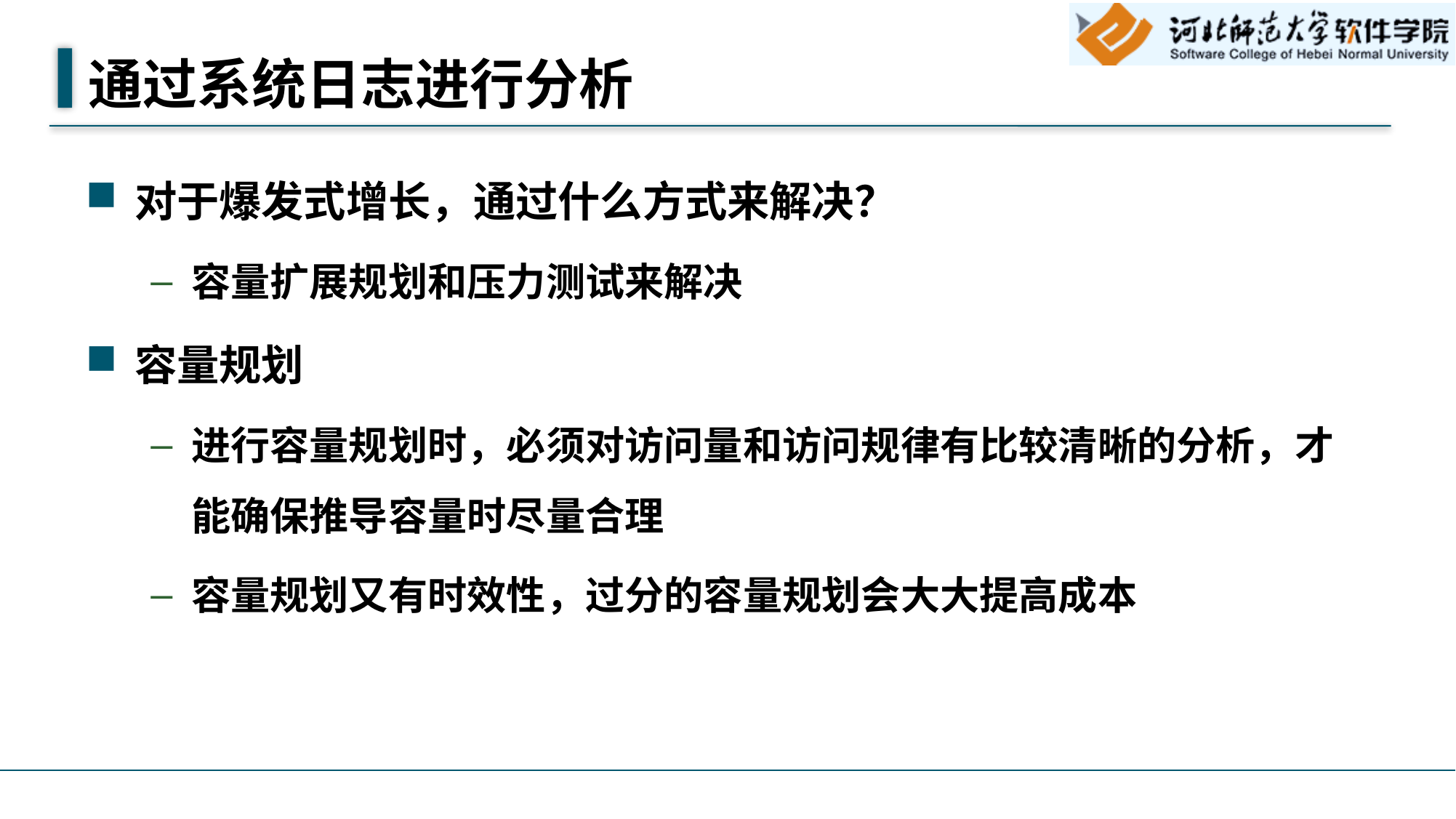

# 通过系统日志进行分析
对于爆发式增长，通过什么方式来解决？
容量扩展规划和压力测试来解决
容量规划
进行容量规划时，必须对访问量和访问规律有比较清晰的分析，才能确保推导容量时尽量合理
容量规划又有时效性，过分的容量规划会大大提高成本